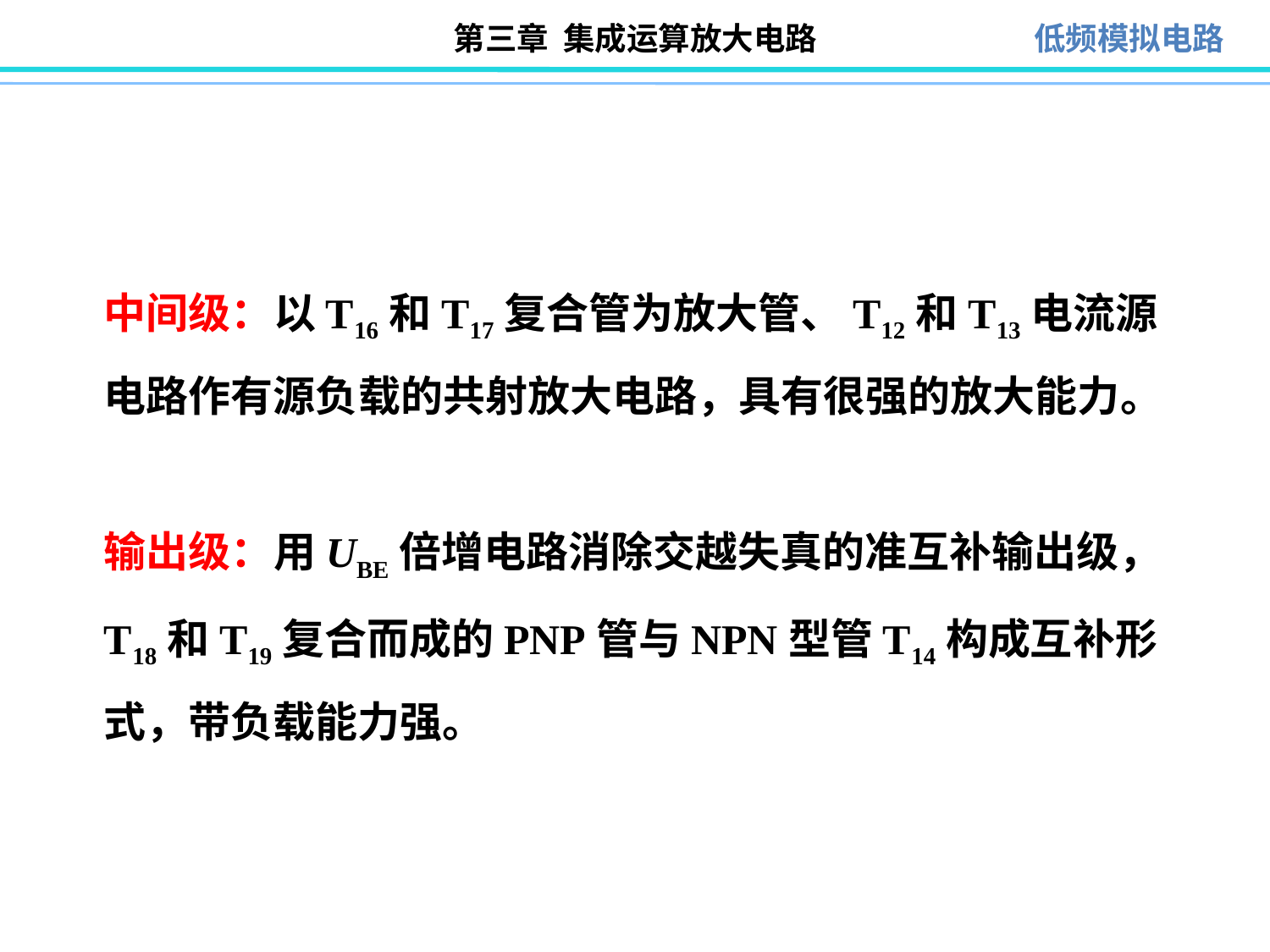

中间级：以T16和T17复合管为放大管、T12和T13电流源电路作有源负载的共射放大电路，具有很强的放大能力。

输出级：用UBE倍增电路消除交越失真的准互补输出级，T18和T19复合而成的PNP管与NPN型管T14构成互补形式，带负载能力强。
96